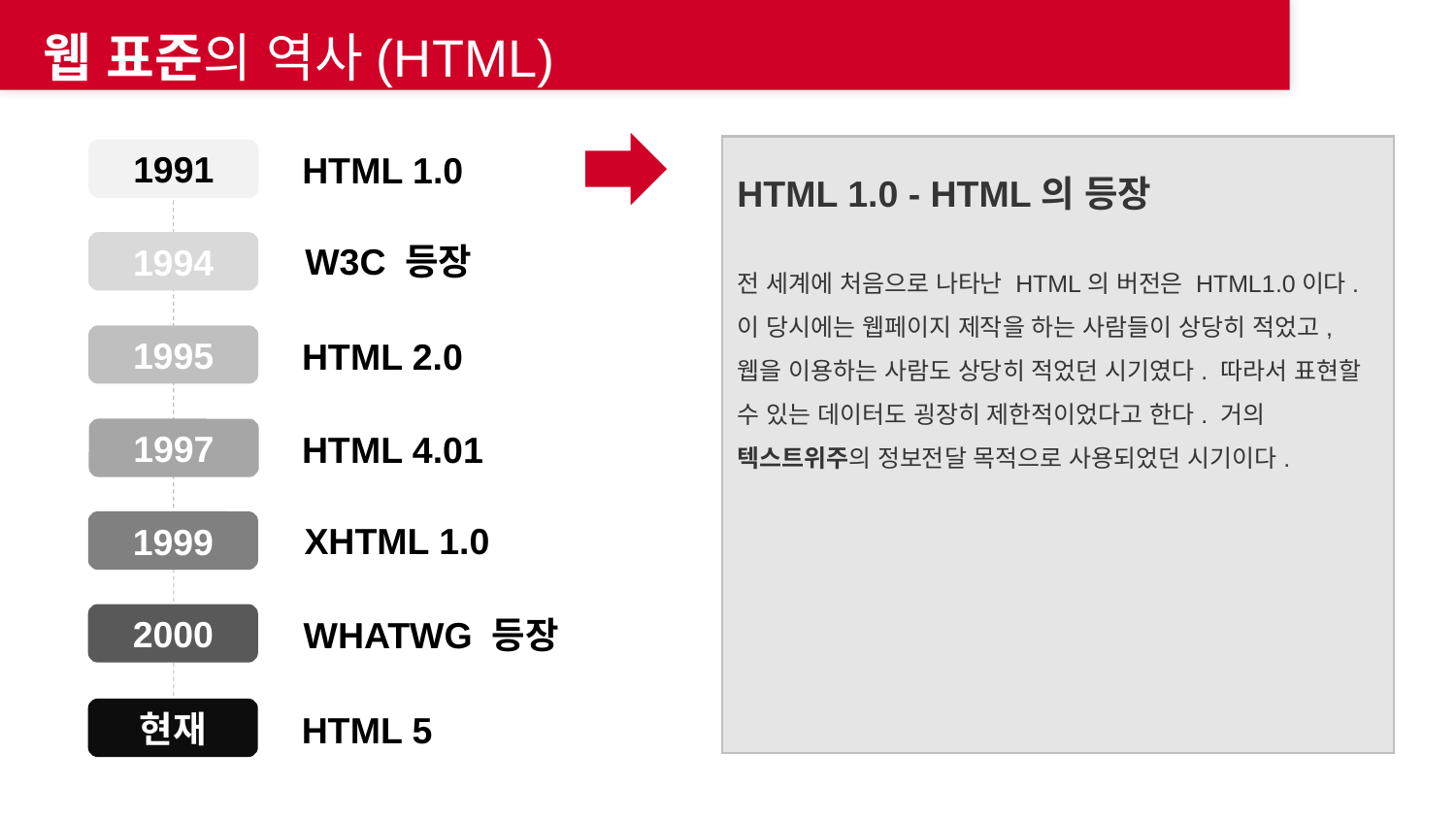

웹 표준의 역사(HTML)

HTML 1.0 - HTML의 등장

전 세계에 처음으로 나타난 HTML의 버전은 HTML1.0이다. 이 당시에는 웹페이지 제작을 하는 사람들이 상당히 적었고, 웹을 이용하는 사람도 상당히 적었던 시기였다. 따라서 표현할 수 있는 데이터도 굉장히 제한적이었다고 한다. 거의 텍스트위주의 정보전달 목적으로 사용되었던 시기이다.

1991
HTML 1.0
1994
W3C 등장
1995
HTML 2.0
1997
HTML 4.01
XHTML 1.0
1999
2000
WHATWG 등장
현재
HTML 5